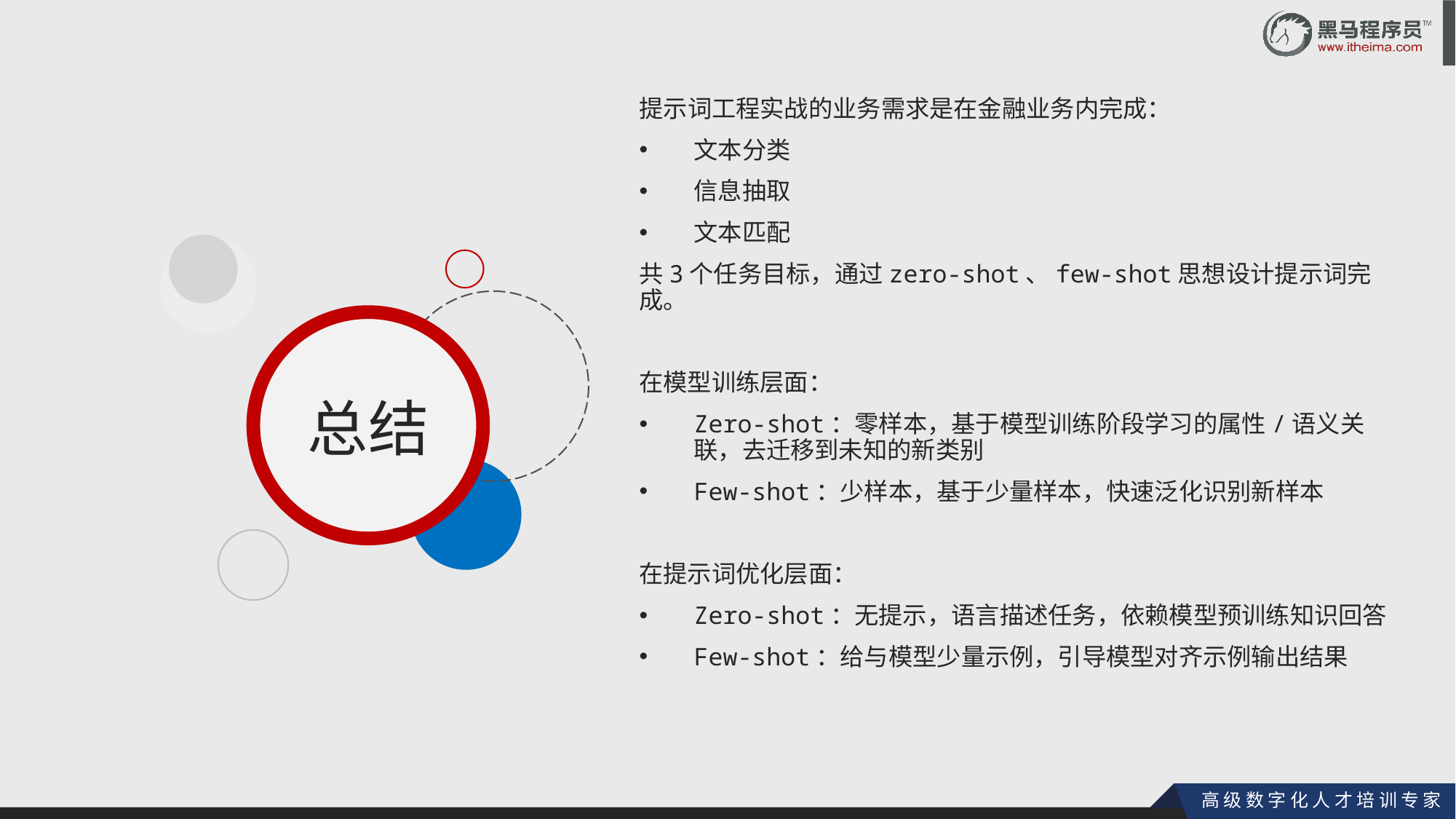

提示词工程实战的业务需求是在金融业务内完成：
文本分类
信息抽取
文本匹配
共3个任务目标，通过zero-shot、few-shot思想设计提示词完成。

在模型训练层面：
Zero-shot：零样本，基于模型训练阶段学习的属性/语义关联，去迁移到未知的新类别
Few-shot：少样本，基于少量样本，快速泛化识别新样本

在提示词优化层面：
Zero-shot：无提示，语言描述任务，依赖模型预训练知识回答
Few-shot：给与模型少量示例，引导模型对齐示例输出结果